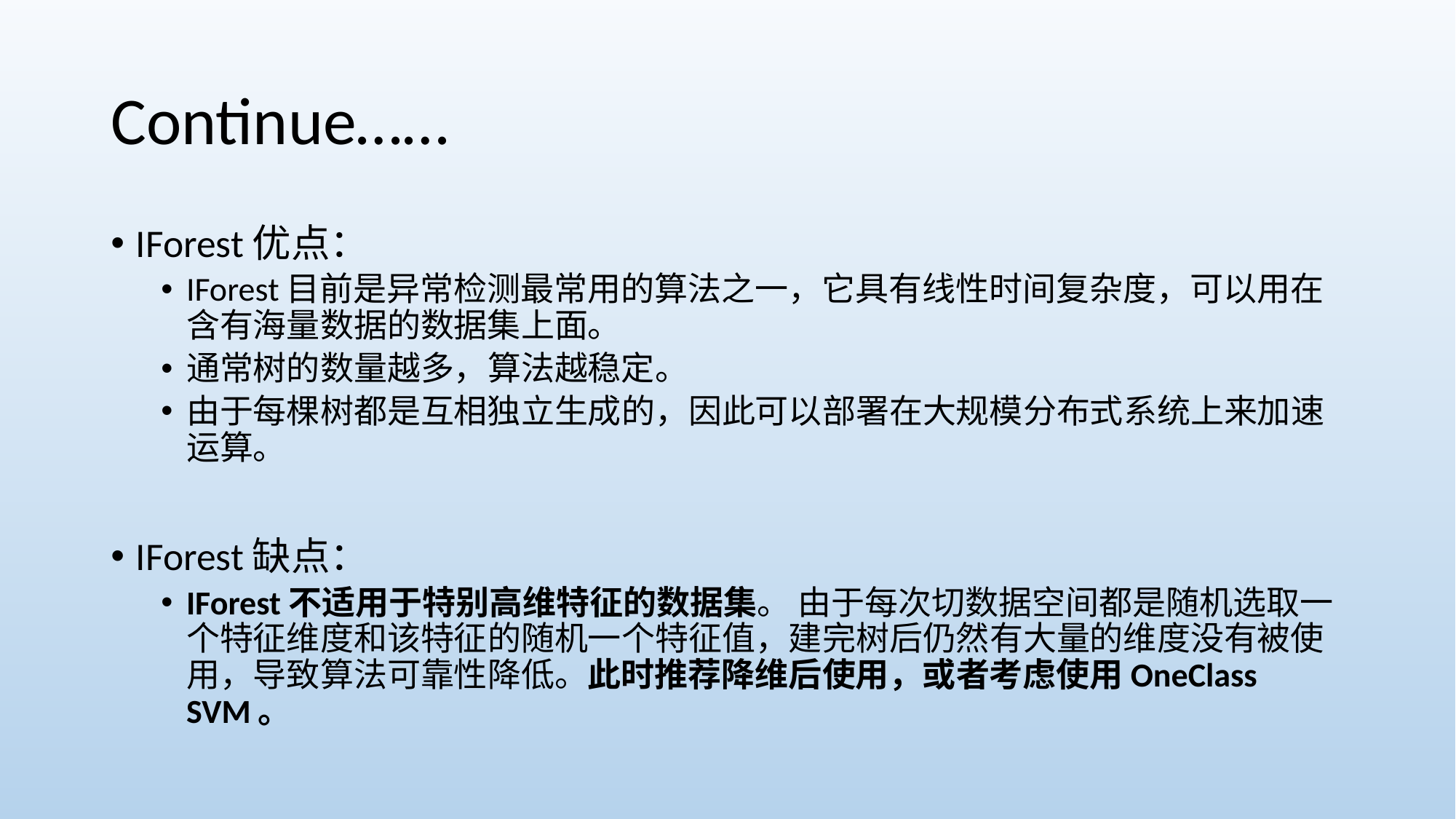

# Continue……
IForest优点：
IForest目前是异常检测最常用的算法之一，它具有线性时间复杂度，可以用在含有海量数据的数据集上面。
通常树的数量越多，算法越稳定。
由于每棵树都是互相独立生成的，因此可以部署在大规模分布式系统上来加速运算。

IForest缺点：
IForest不适用于特别高维特征的数据集。 由于每次切数据空间都是随机选取一个特征维度和该特征的随机一个特征值，建完树后仍然有大量的维度没有被使用，导致算法可靠性降低。此时推荐降维后使用，或者考虑使用OneClass SVM。